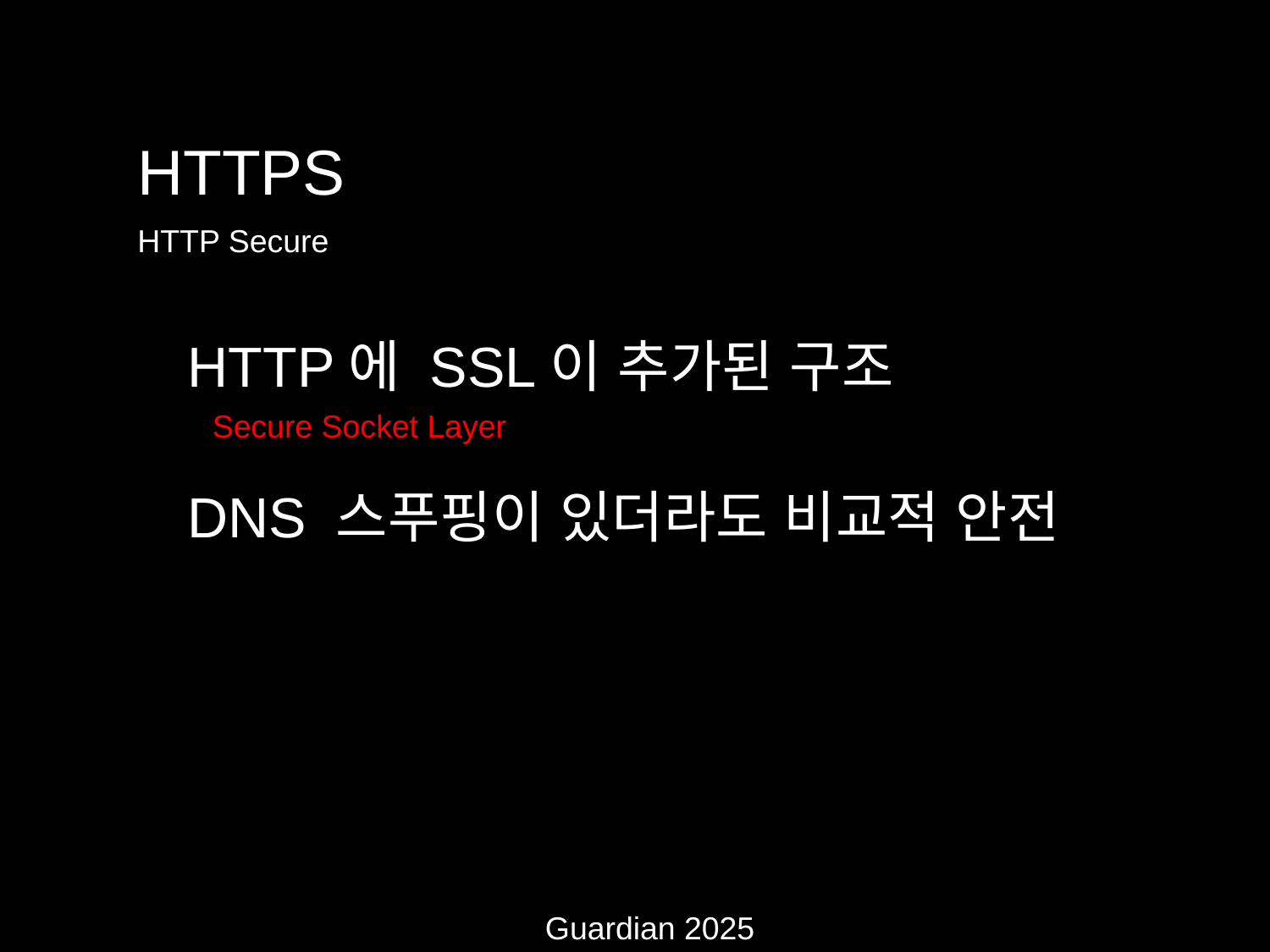

HTTPS
HTTP Secure
HTTP에 SSL이 추가된 구조
DNS 스푸핑이 있더라도 비교적 안전
Secure Socket Layer

Guardian 2025